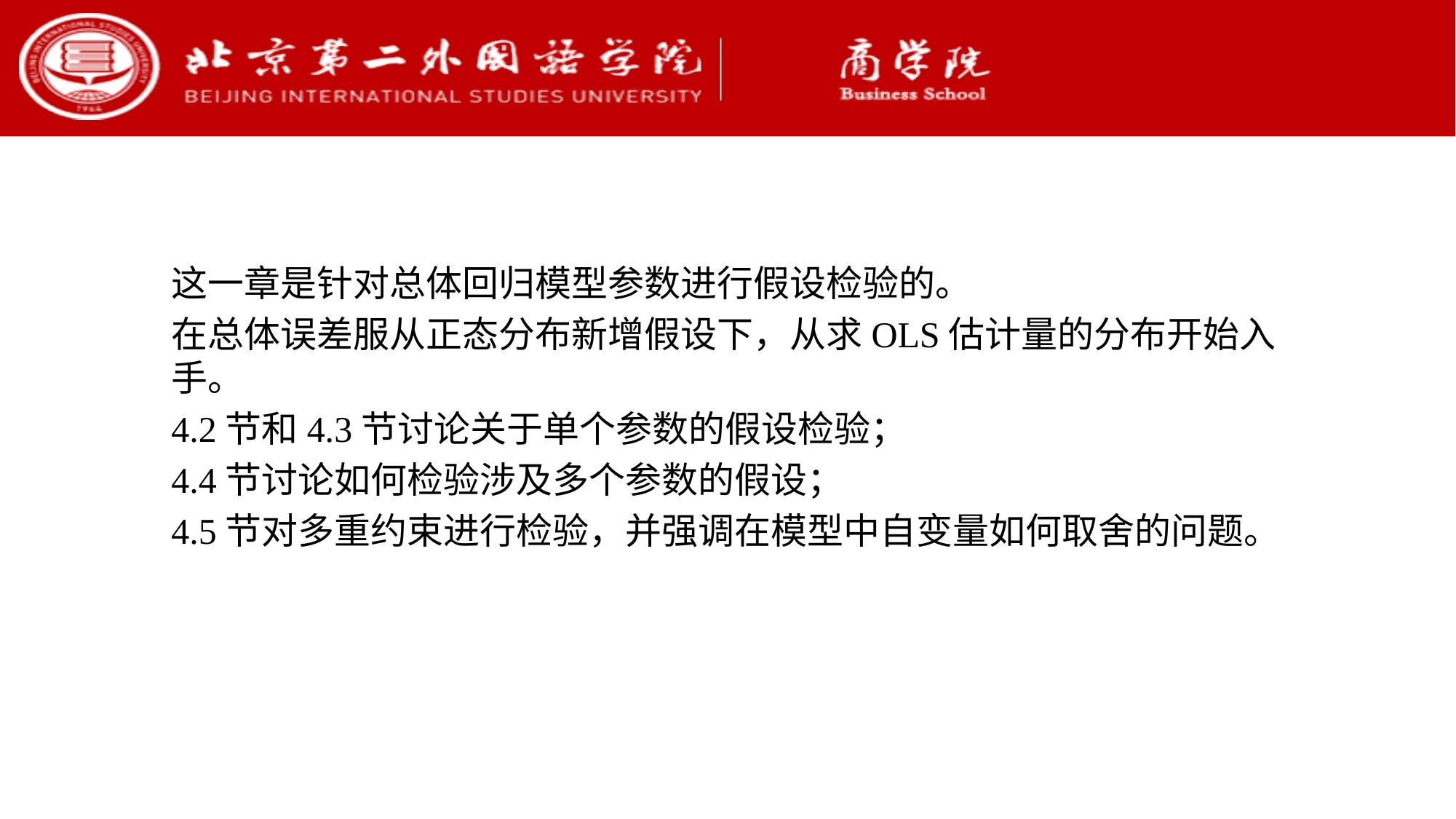

这一章是针对总体回归模型参数进行假设检验的。
在总体误差服从正态分布新增假设下，从求OLS估计量的分布开始入手。
4.2节和4.3节讨论关于单个参数的假设检验；
4.4节讨论如何检验涉及多个参数的假设；
4.5节对多重约束进行检验，并强调在模型中自变量如何取舍的问题。